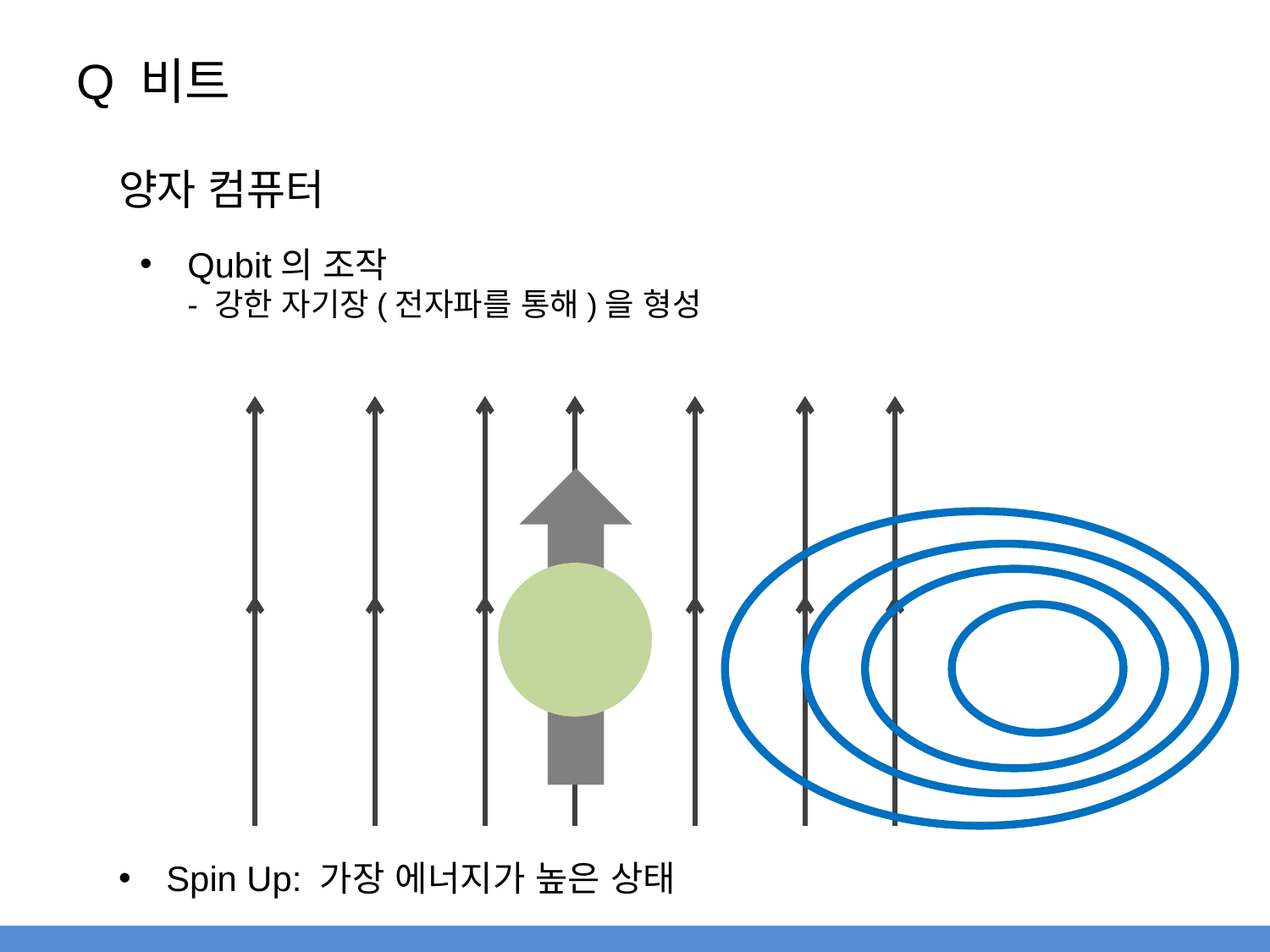

# Q 비트
양자 컴퓨터
Qubit의 조작
- 강한 자기장(전자파를 통해)을 형성

Spin Up: 가장 에너지가 높은 상태